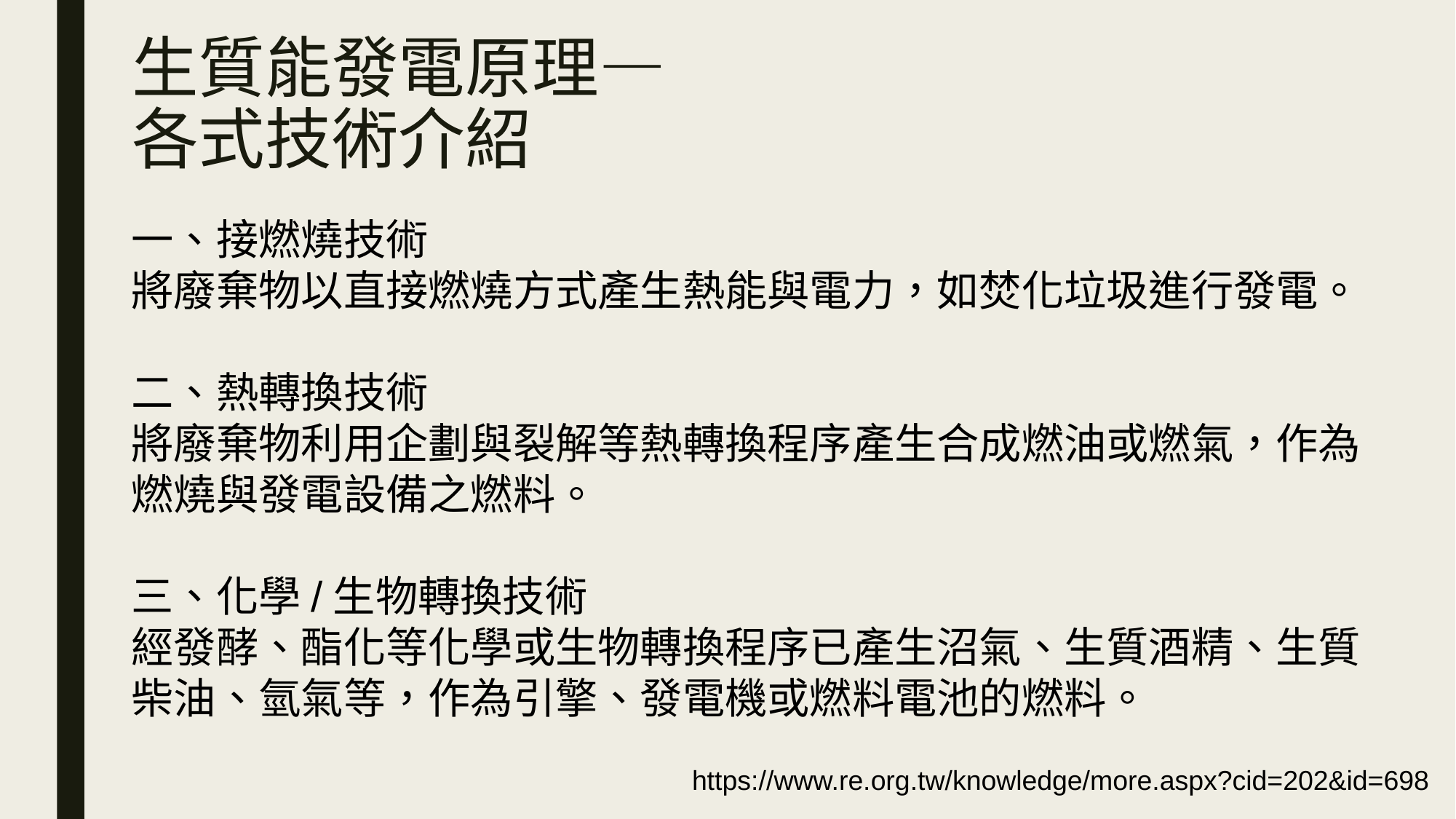

# 生質能發電原理— 各式技術介紹
一、接燃燒技術
將廢棄物以直接燃燒方式產生熱能與電力，如焚化垃圾進行發電。

二、熱轉換技術
將廢棄物利用企劃與裂解等熱轉換程序產生合成燃油或燃氣，作為燃燒與發電設備之燃料。

三、化學/生物轉換技術
經發酵、酯化等化學或生物轉換程序已產生沼氣、生質酒精、生質柴油、氫氣等，作為引擎、發電機或燃料電池的燃料。
https://www.re.org.tw/knowledge/more.aspx?cid=202&id=698